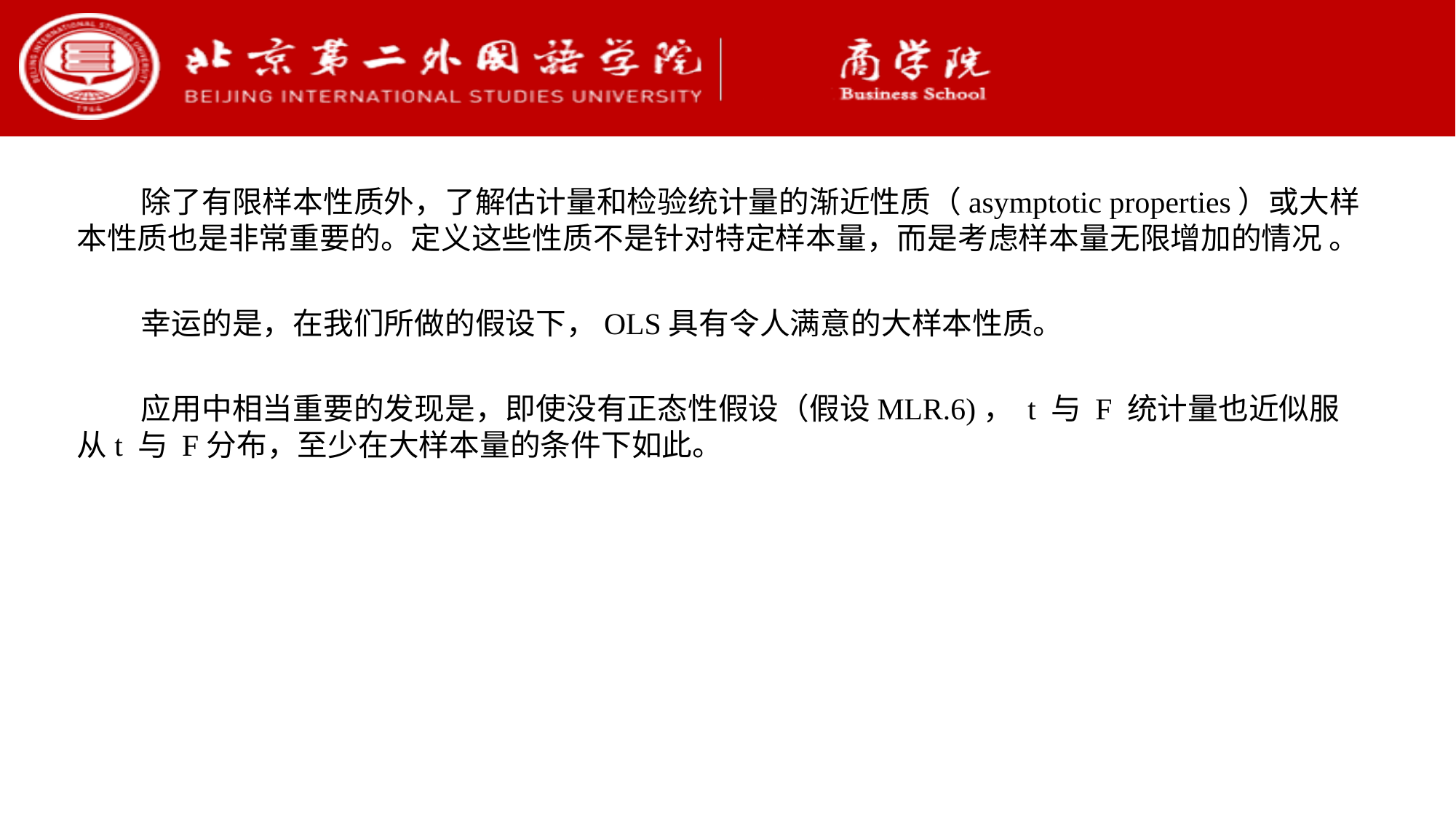

除了有限样本性质外，了解估计量和检验统计量的渐近性质（asymptotic properties）或大样本性质也是非常重要的。定义这些性质不是针对特定样本量，而是考虑样本量无限增加的情况 。

幸运的是，在我们所做的假设下，OLS具有令人满意的大样本性质。

应用中相当重要的发现是，即使没有正态性假设（假设MLR.6)， t 与 F 统计量也近似服从t 与 F分布，至少在大样本量的条件下如此。